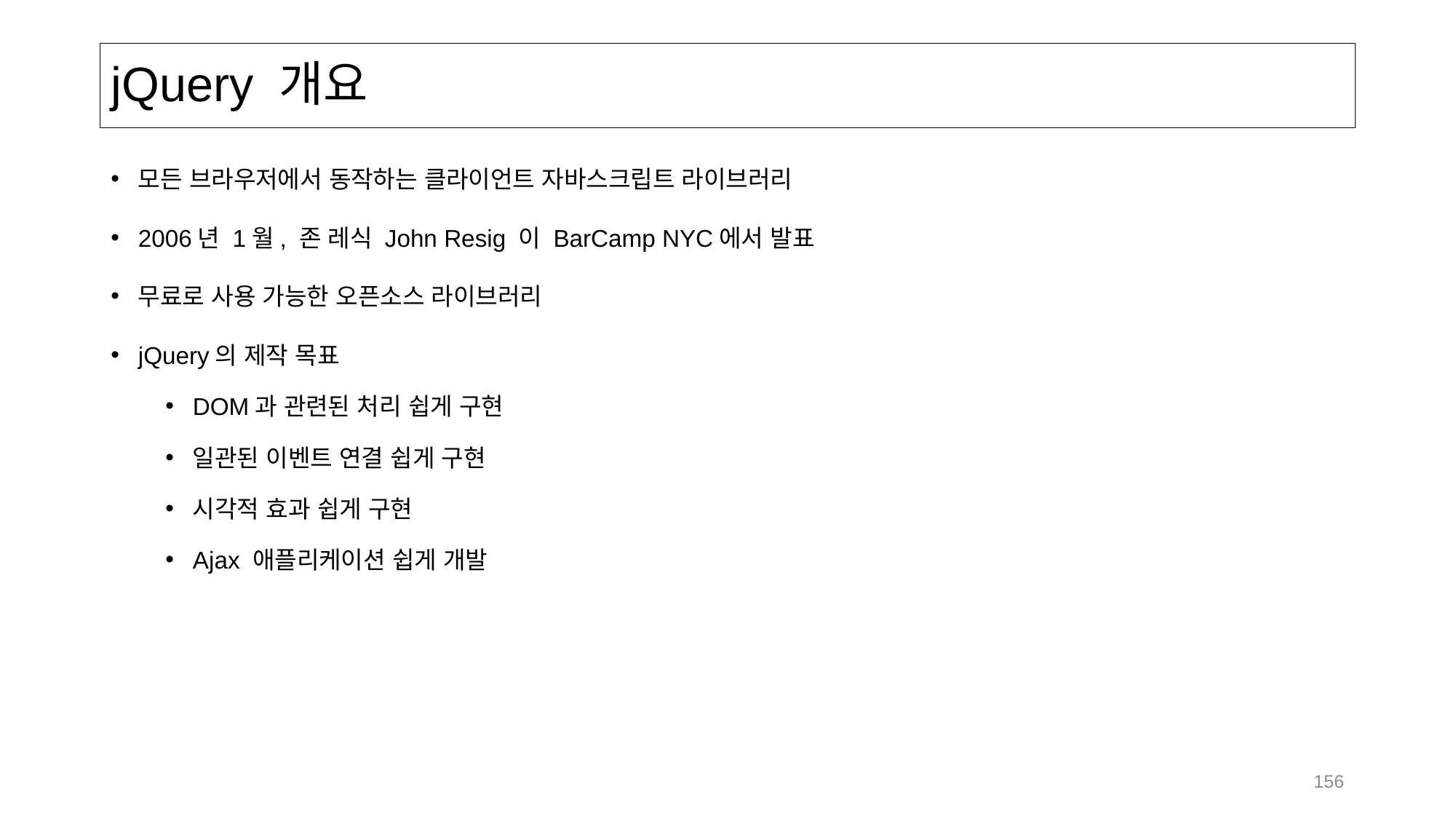

# jQuery 개요
모든 브라우저에서 동작하는 클라이언트 자바스크립트 라이브러리
2006년 1월, 존 레식 John Resig 이 BarCamp NYC에서 발표
무료로 사용 가능한 오픈소스 라이브러리
jQuery의 제작 목표
DOM과 관련된 처리 쉽게 구현
일관된 이벤트 연결 쉽게 구현
시각적 효과 쉽게 구현
Ajax 애플리케이션 쉽게 개발
156